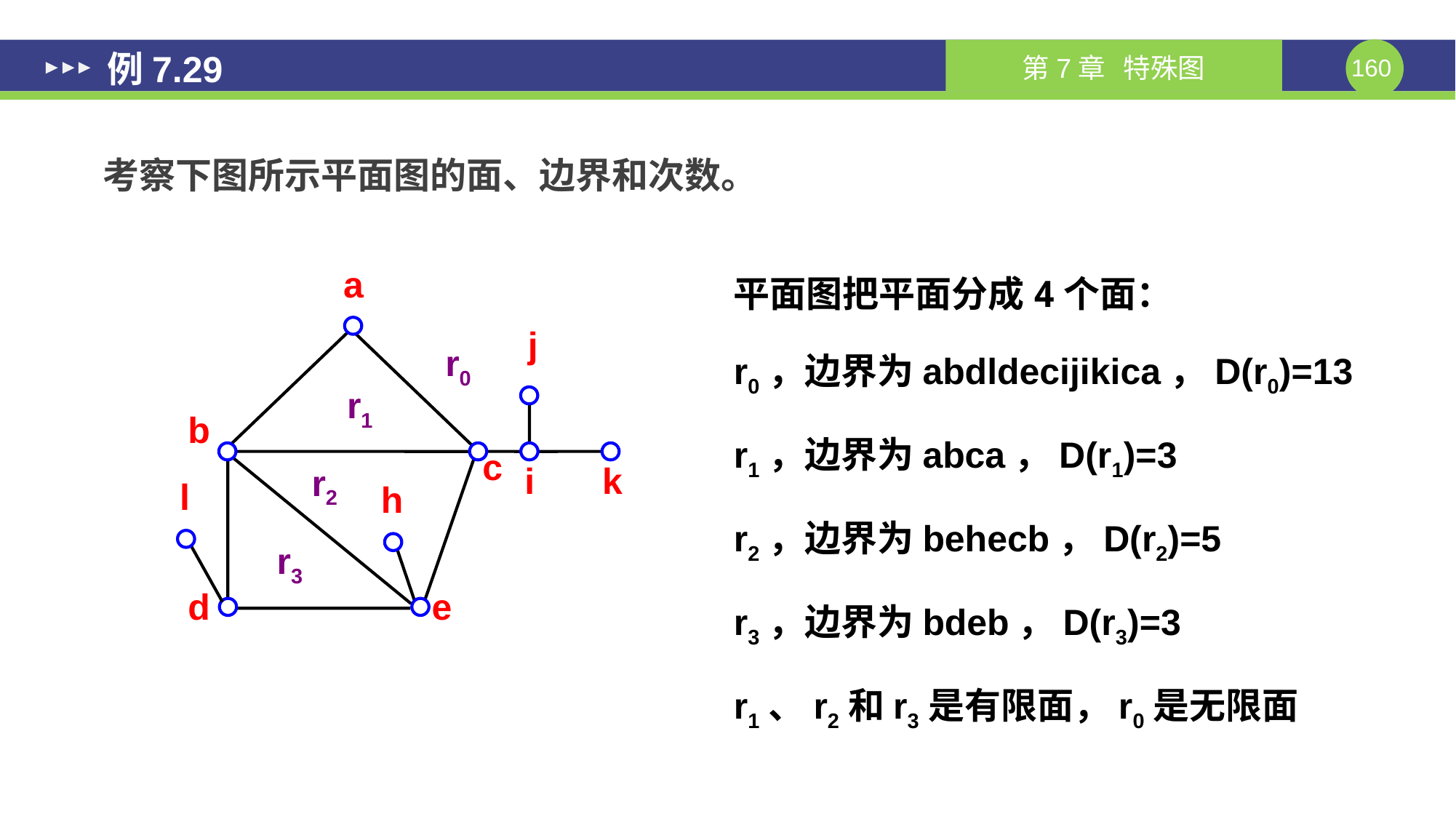

# 例7.29
考察下图所示平面图的面、边界和次数。
平面图把平面分成4个面：
r0，边界为abdldecijikica，D(r0)=13
r1，边界为abca，D(r1)=3
r2，边界为behecb，D(r2)=5
r3，边界为bdeb，D(r3)=3
r1、r2和r3是有限面，r0是无限面
a

j

b

c

i
k
l
h

d
e

r0
r1
r2
r3